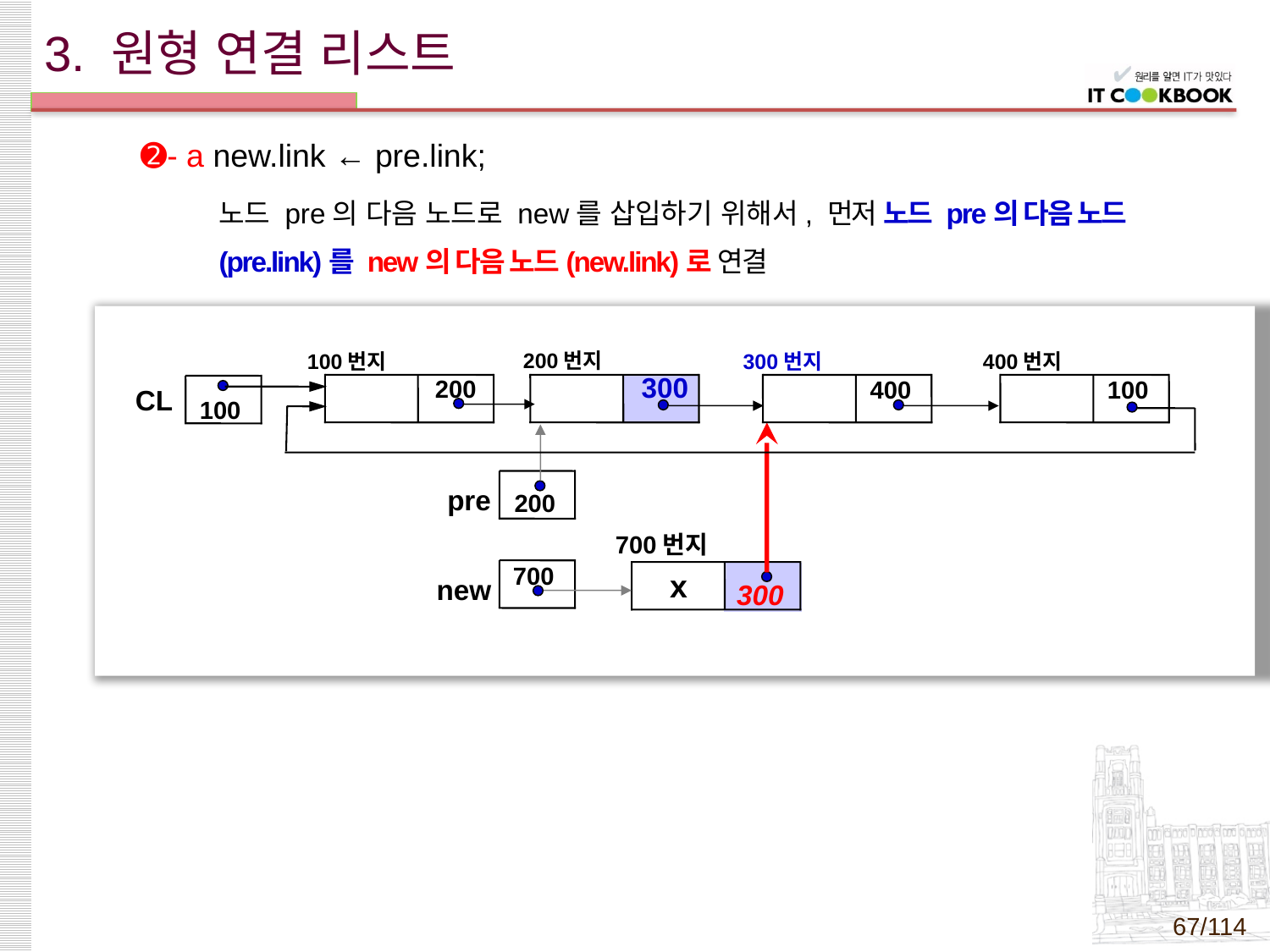

# 3. 원형 연결 리스트
 ➋- a new.link ← pre.link;
노드 pre의 다음 노드로 new를 삽입하기 위해서, 먼저 노드 pre의 다음 노드(pre.link)를 new의 다음 노드(new.link)로 연결

200번지
400번지

100

100번지

200

300번지

400

CL

100

300

pre

200

700번지

x

700
new

300